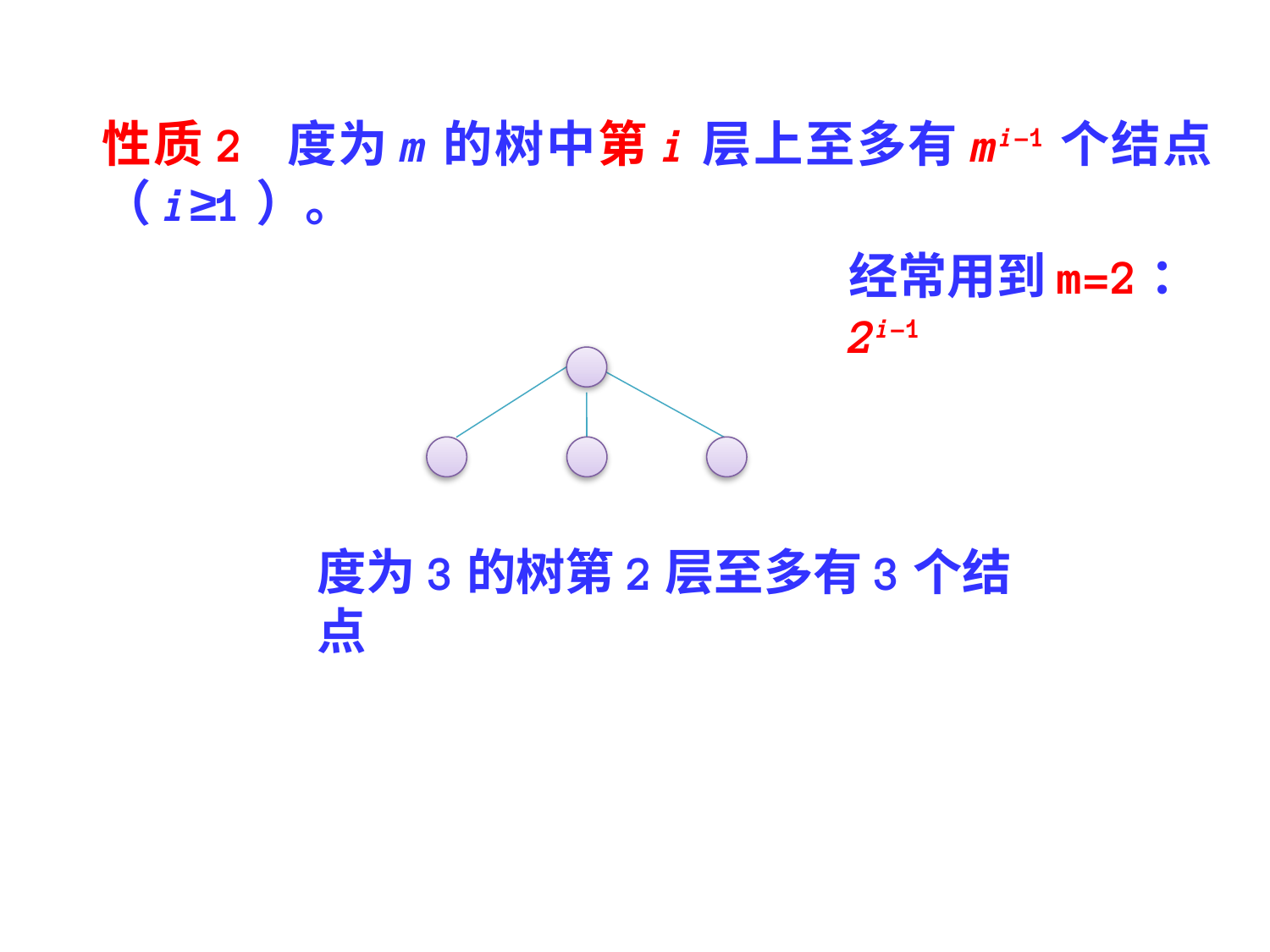

性质2 度为m的树中第i层上至多有mi-1个结点（i≥1）。
经常用到m=2：
2i-1

度为3的树第2层至多有3个结点